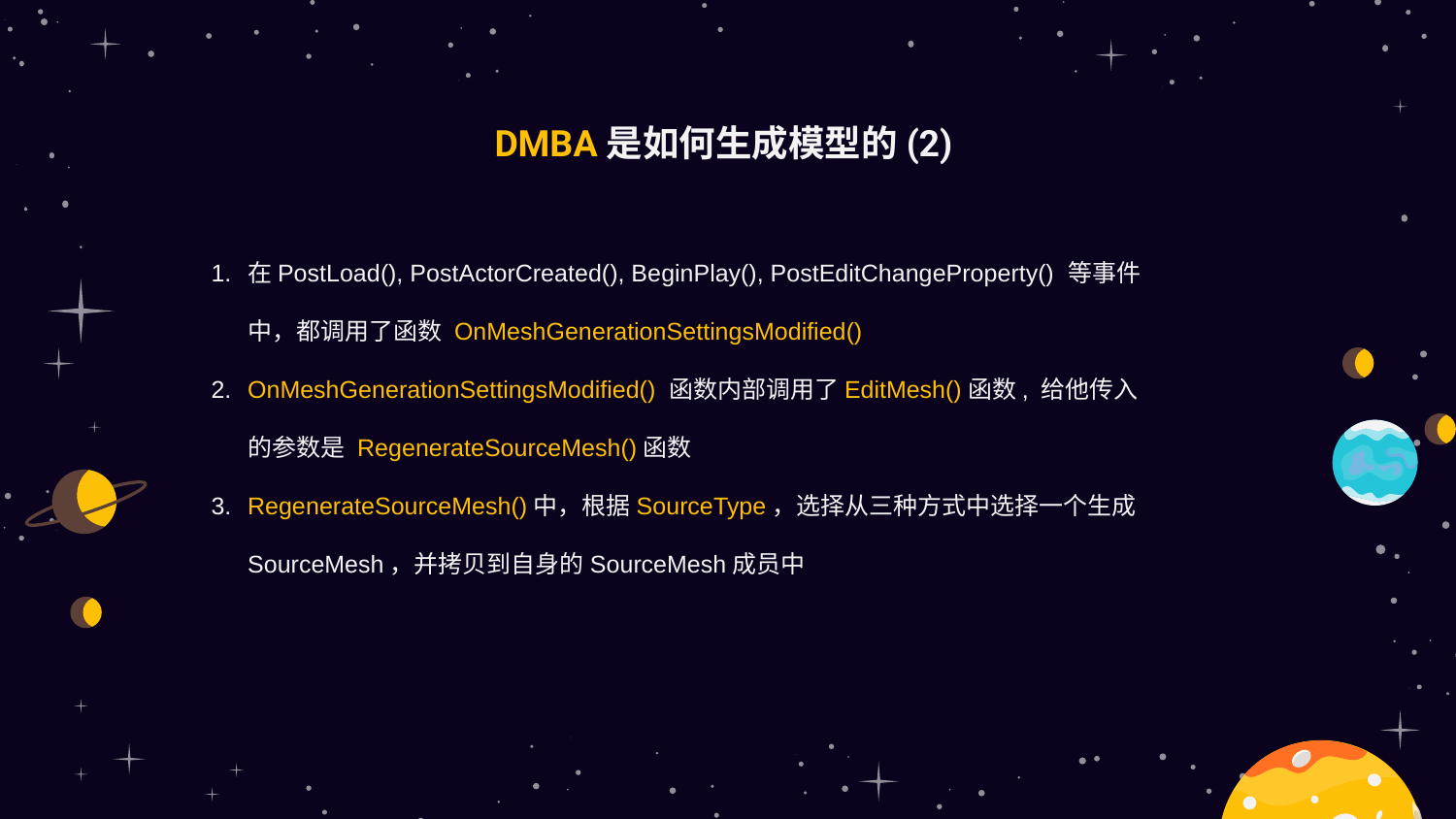

# DMBA是如何生成模型的(2)

在PostLoad(), PostActorCreated(), BeginPlay(), PostEditChangeProperty() 等事件中，都调用了函数 OnMeshGenerationSettingsModified()
OnMeshGenerationSettingsModified() 函数内部调用了EditMesh()函数, 给他传入的参数是 RegenerateSourceMesh()函数
RegenerateSourceMesh()中，根据SourceType，选择从三种方式中选择一个生成SourceMesh，并拷贝到自身的SourceMesh成员中